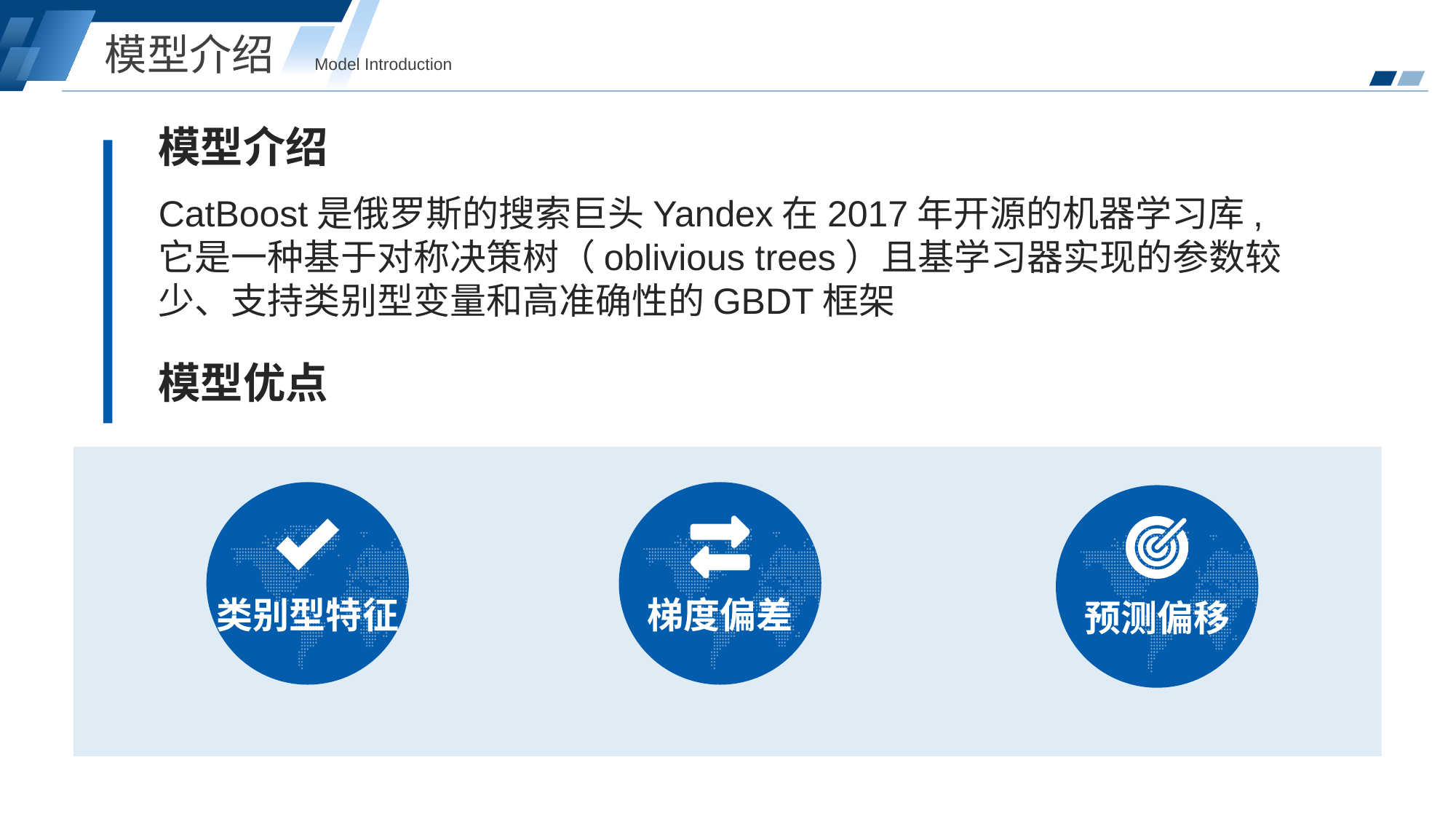

模型介绍

Model Introduction

模型介绍
CatBoost是俄罗斯的搜索巨头Yandex在2017年开源的机器学习库,它是一种基于对称决策树（oblivious trees）且基学习器实现的参数较少、支持类别型变量和高准确性的GBDT框架

模型优点

梯度偏差

类别型特征

预测偏移